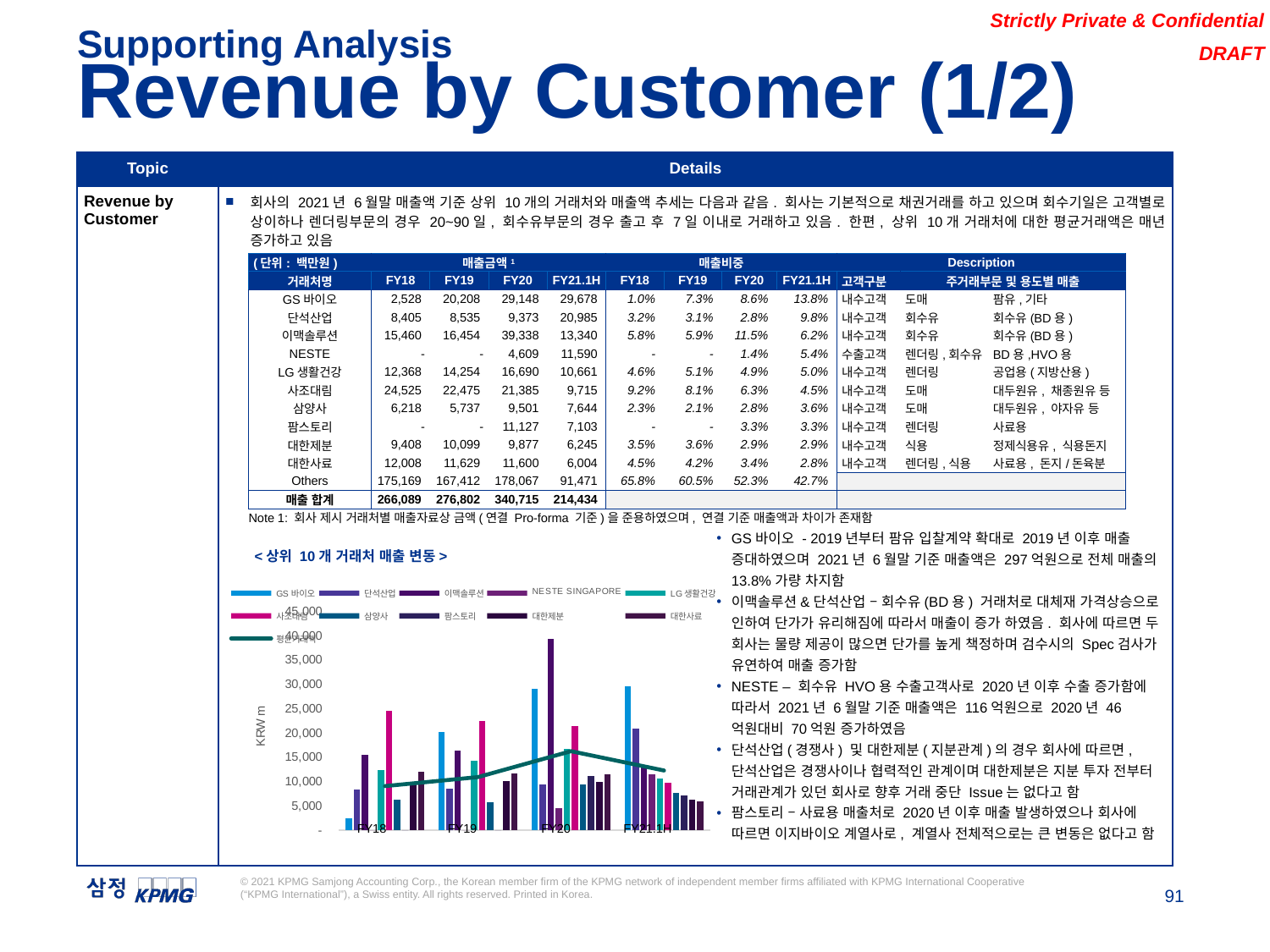

Supporting Analysis
Revenue by Customer (1/2)
| Topic | Details |
| --- | --- |
| Revenue by Customer | 회사의 2021년 6월말 매출액 기준 상위 10개의 거래처와 매출액 추세는 다음과 같음. 회사는 기본적으로 채권거래를 하고 있으며 회수기일은 고객별로 상이하나 렌더링부문의 경우 20~90일, 회수유부문의 경우 출고 후 7일 이내로 거래하고 있음. 한편, 상위 10개 거래처에 대한 평균거래액은 매년 증가하고 있음 |
| (단위: 백만원) | 매출금액1 |  |  |  | 매출비중 |  |  |  | Description |  |  |
| --- | --- | --- | --- | --- | --- | --- | --- | --- | --- | --- | --- |
| 거래처명 | FY18 | FY19 | FY20 | FY21.1H | FY18 | FY19 | FY20 | FY21.1H | 고객구분 | 주거래부문 및 용도별 매출 |  |
| GS바이오 | 2,528 | 20,208 | 29,148 | 29,678 | 1.0% | 7.3% | 8.6% | 13.8% | 내수고객 | 도매 | 팜유,기타 |
| 단석산업 | 8,405 | 8,535 | 9,373 | 20,985 | 3.2% | 3.1% | 2.8% | 9.8% | 내수고객 | 회수유 | 회수유(BD용) |
| 이맥솔루션 | 15,460 | 16,454 | 39,338 | 13,340 | 5.8% | 5.9% | 11.5% | 6.2% | 내수고객 | 회수유 | 회수유(BD용) |
| NESTE | - | - | 4,609 | 11,590 | - | - | 1.4% | 5.4% | 수출고객 | 렌더링,회수유 | BD용,HVO용 |
| LG생활건강 | 12,368 | 14,254 | 16,690 | 10,661 | 4.6% | 5.1% | 4.9% | 5.0% | 내수고객 | 렌더링 | 공업용(지방산용) |
| 사조대림 | 24,525 | 22,475 | 21,385 | 9,715 | 9.2% | 8.1% | 6.3% | 4.5% | 내수고객 | 도매 | 대두원유, 채종원유 등 |
| 삼양사 | 6,218 | 5,737 | 9,501 | 7,644 | 2.3% | 2.1% | 2.8% | 3.6% | 내수고객 | 도매 | 대두원유, 야자유 등 |
| 팜스토리 | - | - | 11,127 | 7,103 | - | - | 3.3% | 3.3% | 내수고객 | 렌더링 | 사료용 |
| 대한제분 | 9,408 | 10,099 | 9,877 | 6,245 | 3.5% | 3.6% | 2.9% | 2.9% | 내수고객 | 식용 | 정제식용유, 식용돈지 |
| 대한사료 | 12,008 | 11,629 | 11,600 | 6,004 | 4.5% | 4.2% | 3.4% | 2.8% | 내수고객 | 렌더링,식용 | 사료용, 돈지/돈육분 |
| Others | 175,169 | 167,412 | 178,067 | 91,471 | 65.8% | 60.5% | 52.3% | 42.7% |  |  |  |
| 매출 합계 | 266,089 | 276,802 | 340,715 | 214,434 |  |  |  |  |  |  |  |
Note 1: 회사 제시 거래처별 매출자료상 금액(연결 Pro-forma 기준)을 준용하였으며, 연결 기준 매출액과 차이가 존재함
GS바이오 - 2019년부터 팜유 입찰계약 확대로 2019년 이후 매출 증대하였으며 2021년 6월말 기준 매출액은 297억원으로 전체 매출의 13.8%가량 차지함
이맥솔루션&단석산업 – 회수유(BD용) 거래처로 대체재 가격상승으로 인하여 단가가 유리해짐에 따라서 매출이 증가 하였음. 회사에 따르면 두 회사는 물량 제공이 많으면 단가를 높게 책정하며 검수시의 Spec검사가 유연하여 매출 증가함
NESTE – 회수유 HVO용 수출고객사로 2020년 이후 수출 증가함에 따라서 2021년 6월말 기준 매출액은 116억원으로 2020년 46억원대비 70억원 증가하였음
단석산업(경쟁사) 및 대한제분(지분관계)의 경우 회사에 따르면, 단석산업은 경쟁사이나 협력적인 관계이며 대한제분은 지분 투자 전부터 거래관계가 있던 회사로 향후 거래 중단 Issue는 없다고 함
팜스토리 – 사료용 매출처로 2020년 이후 매출 발생하였으나 회사에 따르면 이지바이오 계열사로, 계열사 전체적으로는 큰 변동은 없다고 함

<상위 10개 거래처 매출 변동>

### Chart

| Category | GS바이오 | 단석산업 | 이맥솔루션 | NESTE SINGAPORE | LG생활건강 | 사조대림 | 삼양사 | 팜스토리 | 대한제분 | 대한사료 | 평균거래액 |
|---|---|---|---|---|---|---|---|---|---|---|---|
| 2,018  | 2528.0837 | 8404.54605 | 15460.350507 | 0.0 | 12368.3844 | 24525.433685 | 6217.540355 | 0.0 | 9408.035472 | 12007.91875 | 9092.0292919 |
| 2,019  | 20207.521495 | 8534.767486 | 16454.137638 | 0.0 | 14253.6552 | 22474.99121 | 5736.534246 | 0.0 | 10099.221712 | 11629.1993 | 10939.002828699999 |
| 2,020  | 29147.502221 | 9372.788021 | 39338.116961 | 4608.913 | 16690.31511 | 21384.781386 | 9500.687366 | 11127.33689 | 9877.009 | 11600.4715 | 16264.7921455 |
| 2021.1H | 29677.763111 | 20984.681009 | 13340.04881 | 11589.955447 | 10660.6329 | 9714.86889 | 7643.530769 | 7102.5644 | 6244.51328 | 6004.24725 | 12296.2805866 |
FY18
FY19
FY20
FY21.1H